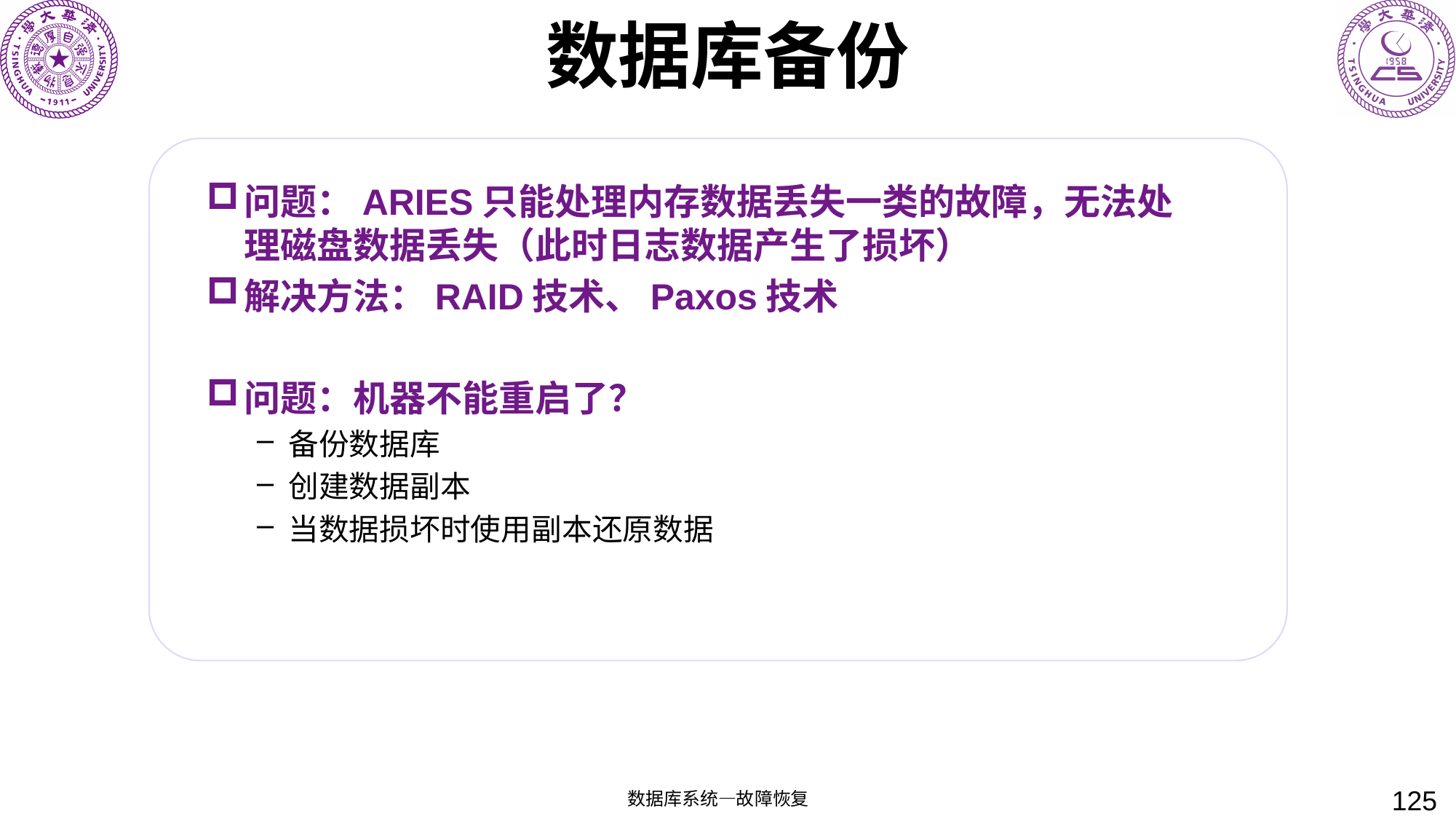

# 数据库备份

问题：ARIES只能处理内存数据丢失一类的故障，无法处理磁盘数据丢失（此时日志数据产生了损坏）
解决方法：RAID技术、Paxos技术

问题：机器不能重启了？
备份数据库
创建数据副本
当数据损坏时使用副本还原数据

125
数据库系统—故障恢复